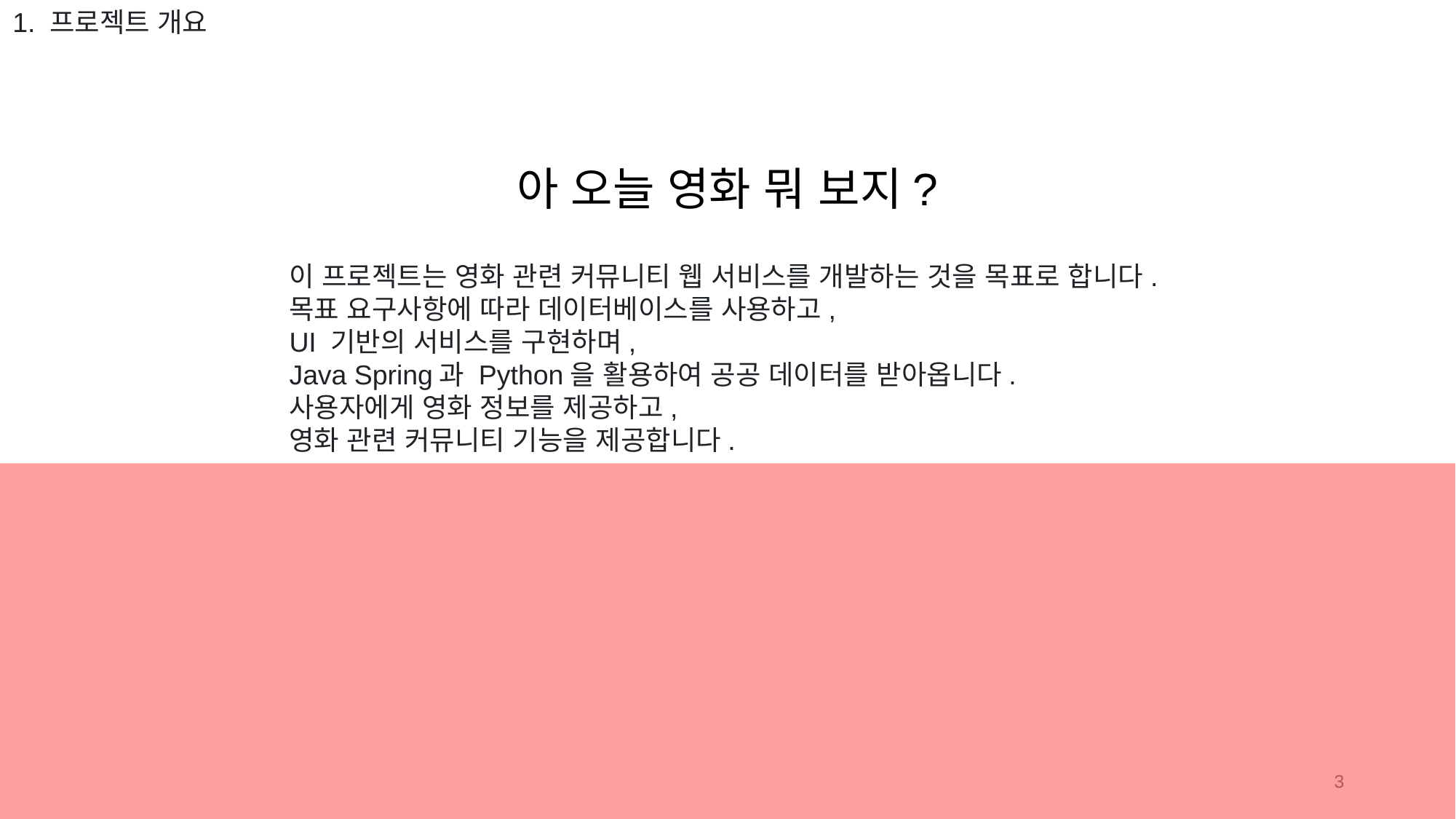

1. 프로젝트 개요
아 오늘 영화 뭐 보지?
이 프로젝트는 영화 관련 커뮤니티 웹 서비스를 개발하는 것을 목표로 합니다.
목표 요구사항에 따라 데이터베이스를 사용하고,
UI 기반의 서비스를 구현하며,
Java Spring과 Python을 활용하여 공공 데이터를 받아옵니다.
사용자에게 영화 정보를 제공하고,
영화 관련 커뮤니티 기능을 제공합니다.

3